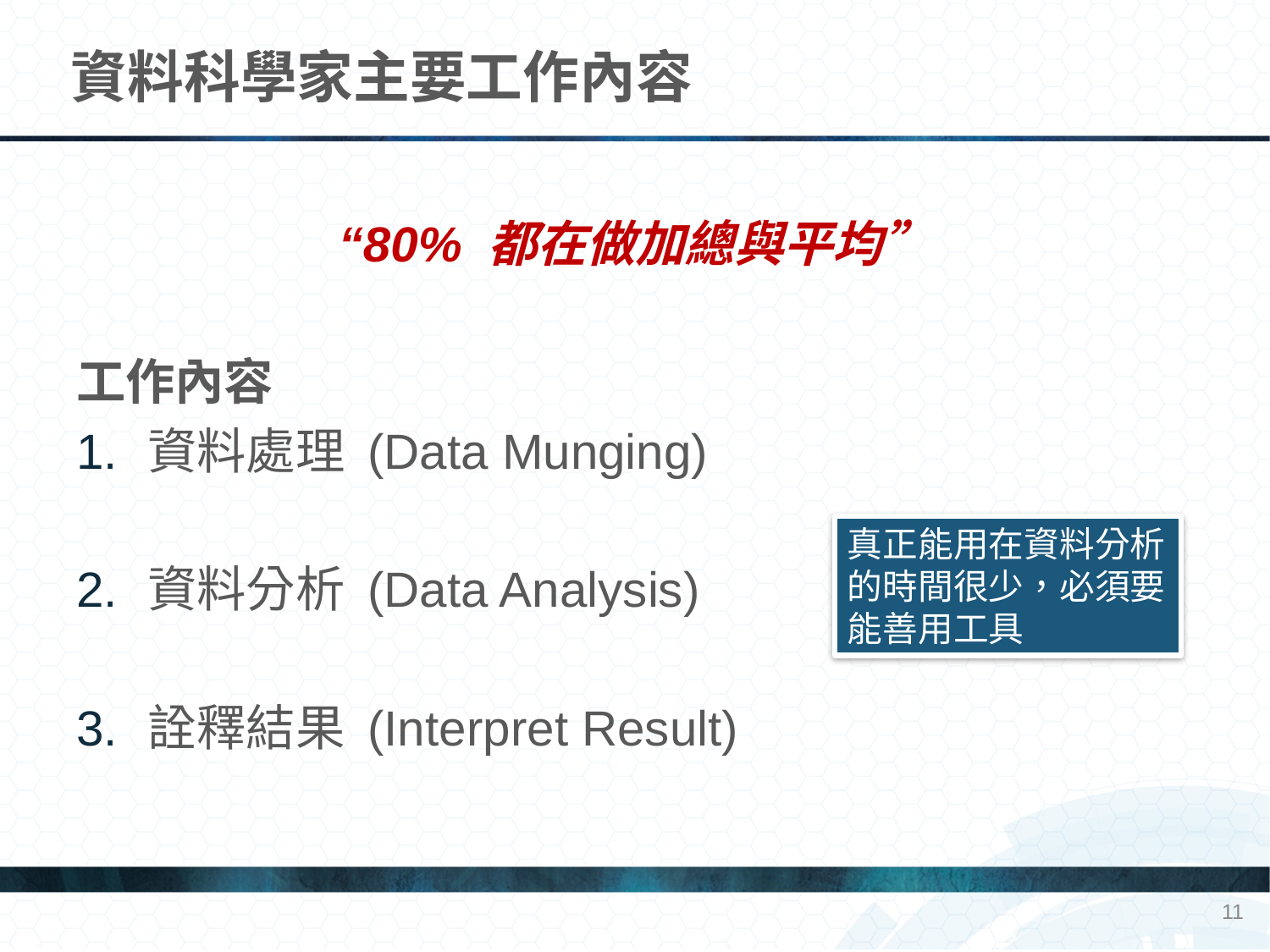

# 資料科學家主要工作內容
“80% 都在做加總與平均”

工作內容
資料處理 (Data Munging)

資料分析 (Data Analysis)

詮釋結果 (Interpret Result)
真正能用在資料分析的時間很少，必須要能善用工具
11